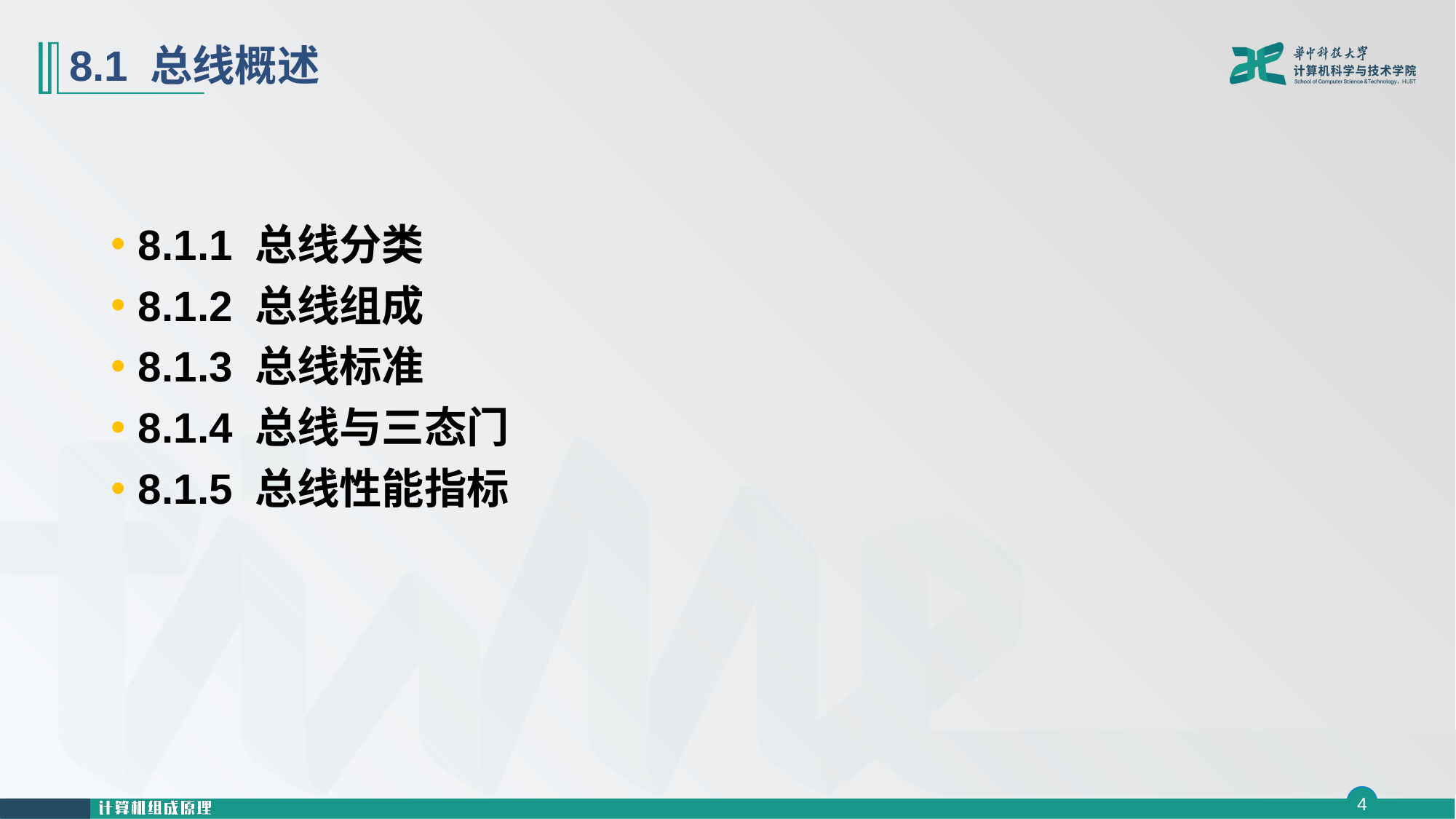

# 8.1 总线概述
8.1.1 总线分类
8.1.2 总线组成
8.1.3 总线标准
8.1.4 总线与三态门
8.1.5 总线性能指标